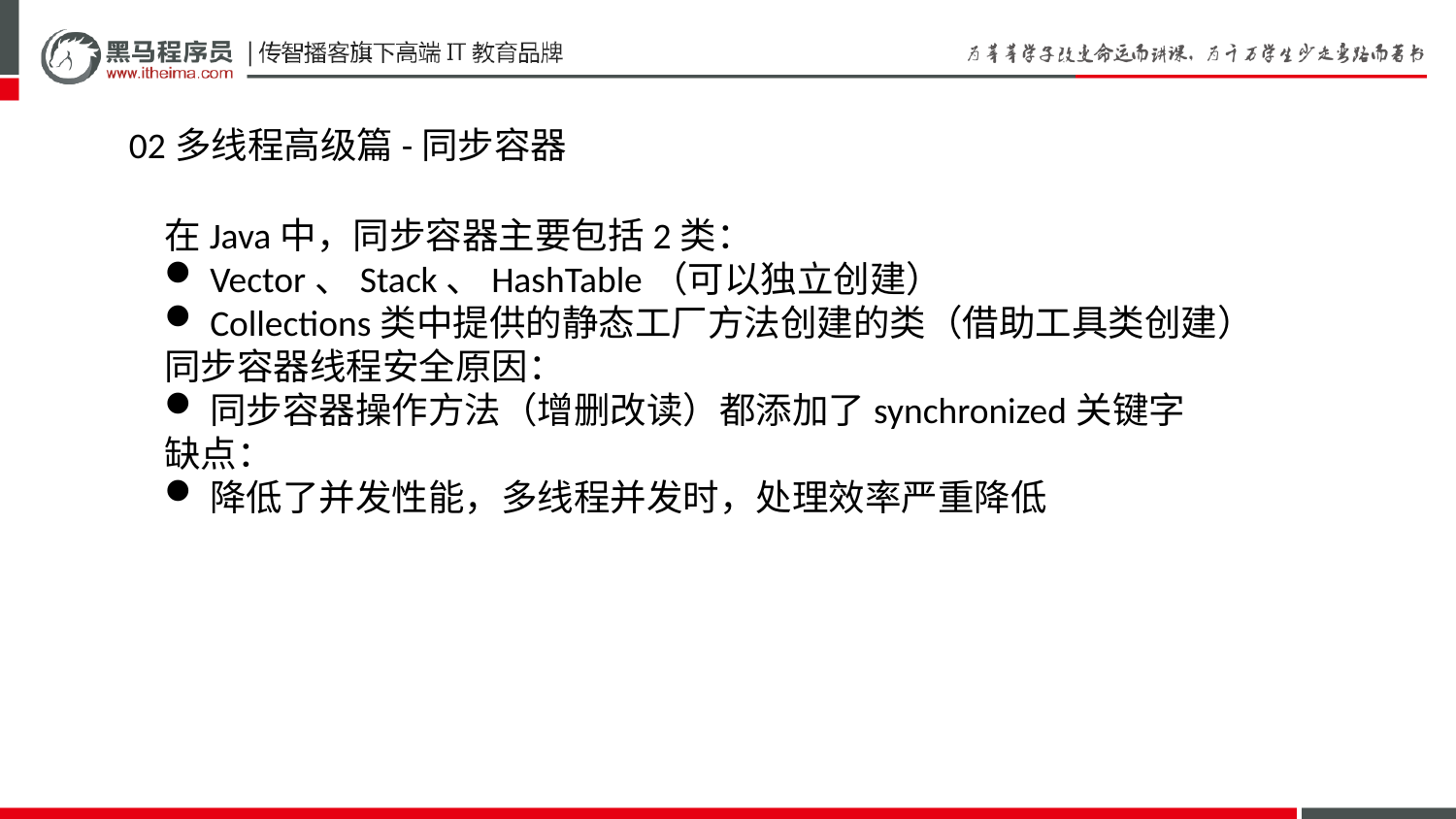

02多线程高级篇-同步容器
在Java中，同步容器主要包括2类：
Vector、Stack、HashTable（可以独立创建）
Collections类中提供的静态工厂方法创建的类（借助工具类创建）
同步容器线程安全原因：
同步容器操作方法（增删改读）都添加了synchronized关键字
缺点：
降低了并发性能，多线程并发时，处理效率严重降低